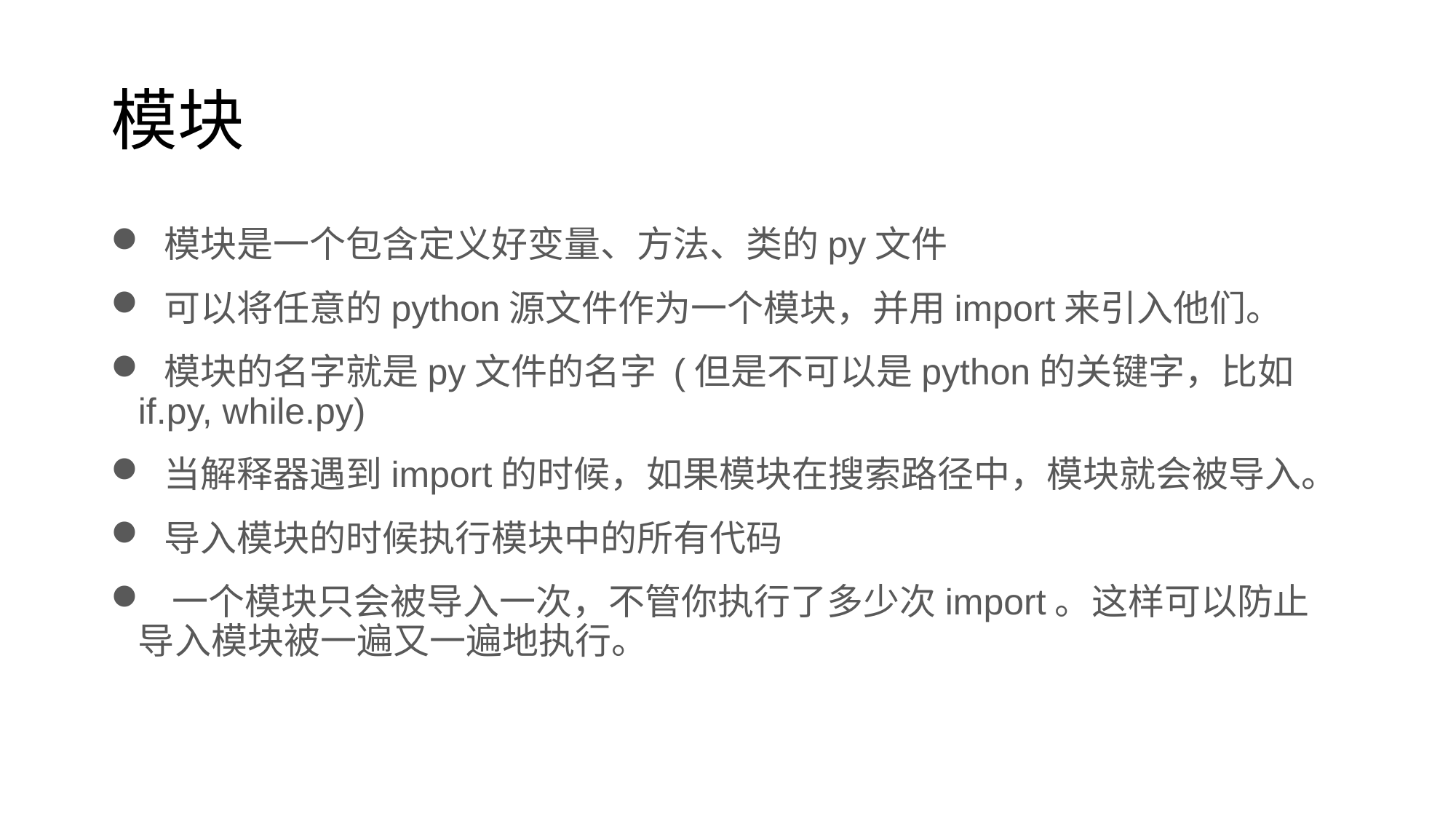

# 模块
 模块是一个包含定义好变量、方法、类的py文件
 可以将任意的python源文件作为一个模块，并用import来引入他们。
 模块的名字就是py文件的名字 (但是不可以是python的关键字，比如if.py, while.py)
 当解释器遇到import的时候，如果模块在搜索路径中，模块就会被导入。
 导入模块的时候执行模块中的所有代码
  一个模块只会被导入一次，不管你执行了多少次import。这样可以防止导入模块被一遍又一遍地执行。